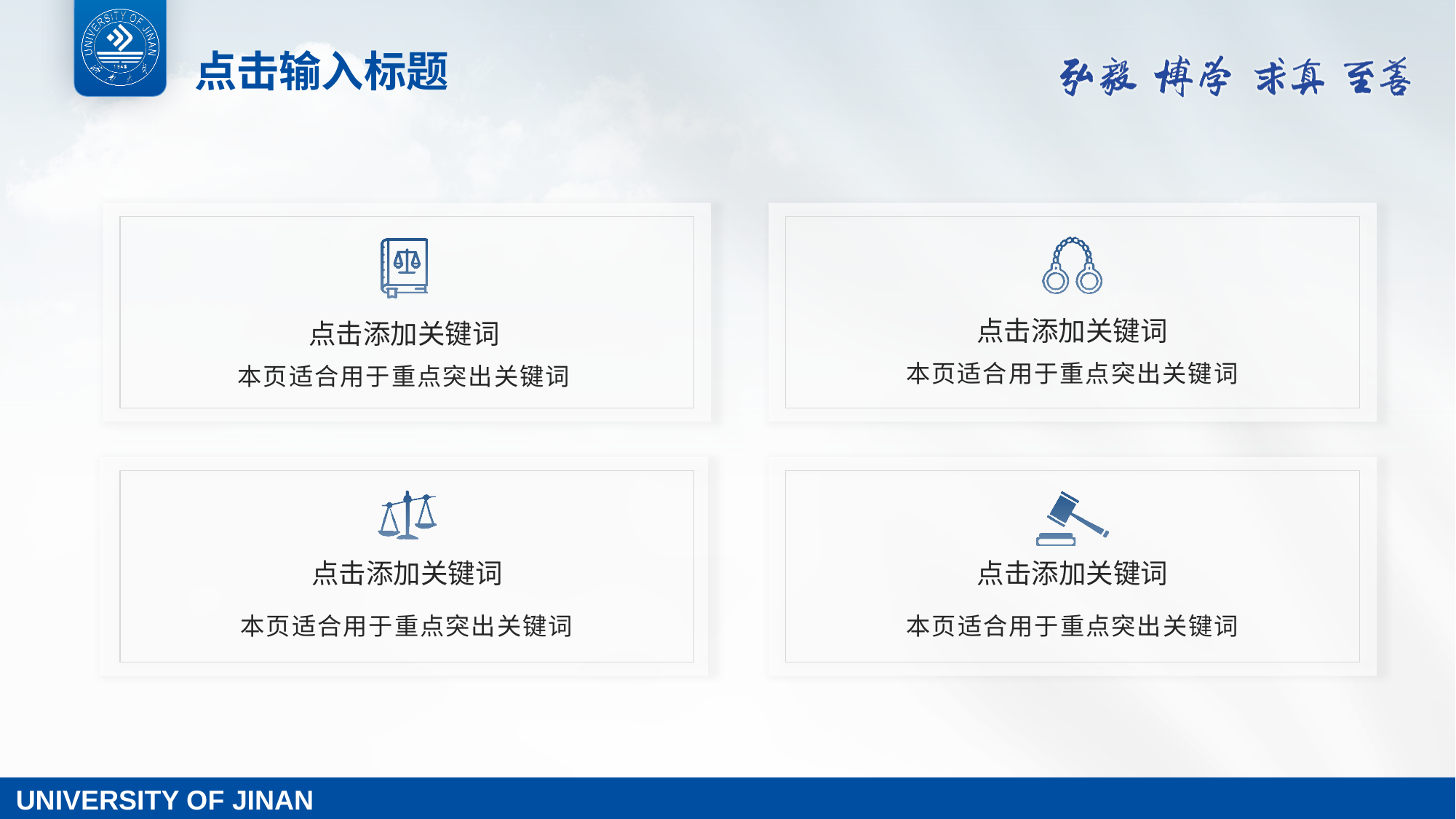

点击输入标题

点击添加关键词
本页适合用于重点突出关键词

点击添加关键词
本页适合用于重点突出关键词

点击添加关键词
本页适合用于重点突出关键词

点击添加关键词
本页适合用于重点突出关键词